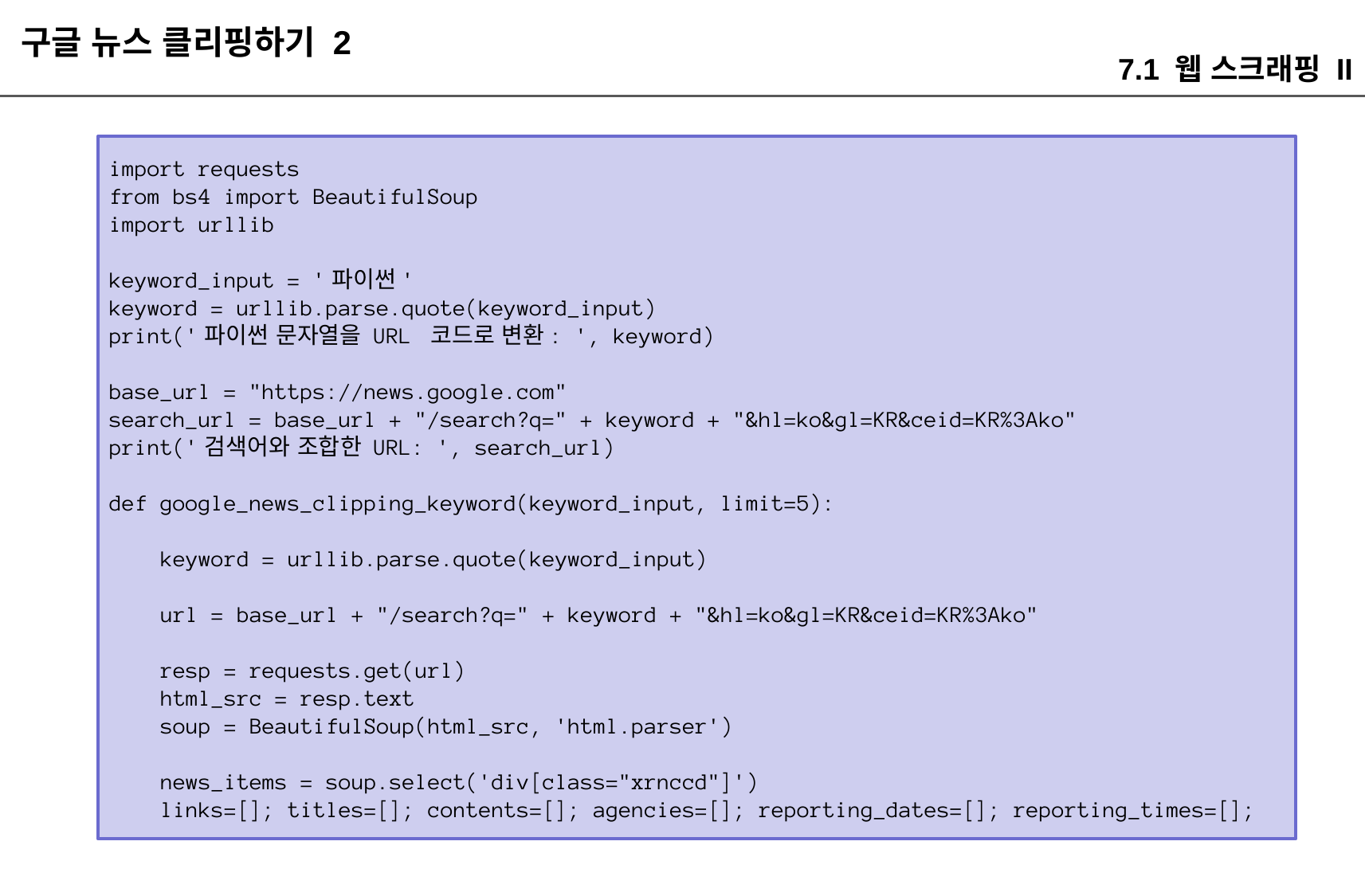

구글 뉴스 클리핑하기 2
7.1 웹 스크래핑 II
import requests
from bs4 import BeautifulSoup
import urllib

keyword_input = '파이썬'
keyword = urllib.parse.quote(keyword_input)
print('파이썬 문자열을 URL 코드로 변환: ', keyword)

base_url = "https://news.google.com"
search_url = base_url + "/search?q=" + keyword + "&hl=ko&gl=KR&ceid=KR%3Ako"
print('검색어와 조합한 URL: ', search_url)

def google_news_clipping_keyword(keyword_input, limit=5):

    keyword = urllib.parse.quote(keyword_input)

    url = base_url + "/search?q=" + keyword + "&hl=ko&gl=KR&ceid=KR%3Ako"

    resp = requests.get(url)
    html_src = resp.text
    soup = BeautifulSoup(html_src, 'html.parser')

    news_items = soup.select('div[class="xrnccd"]')
    links=[]; titles=[]; contents=[]; agencies=[]; reporting_dates=[]; reporting_times=[];